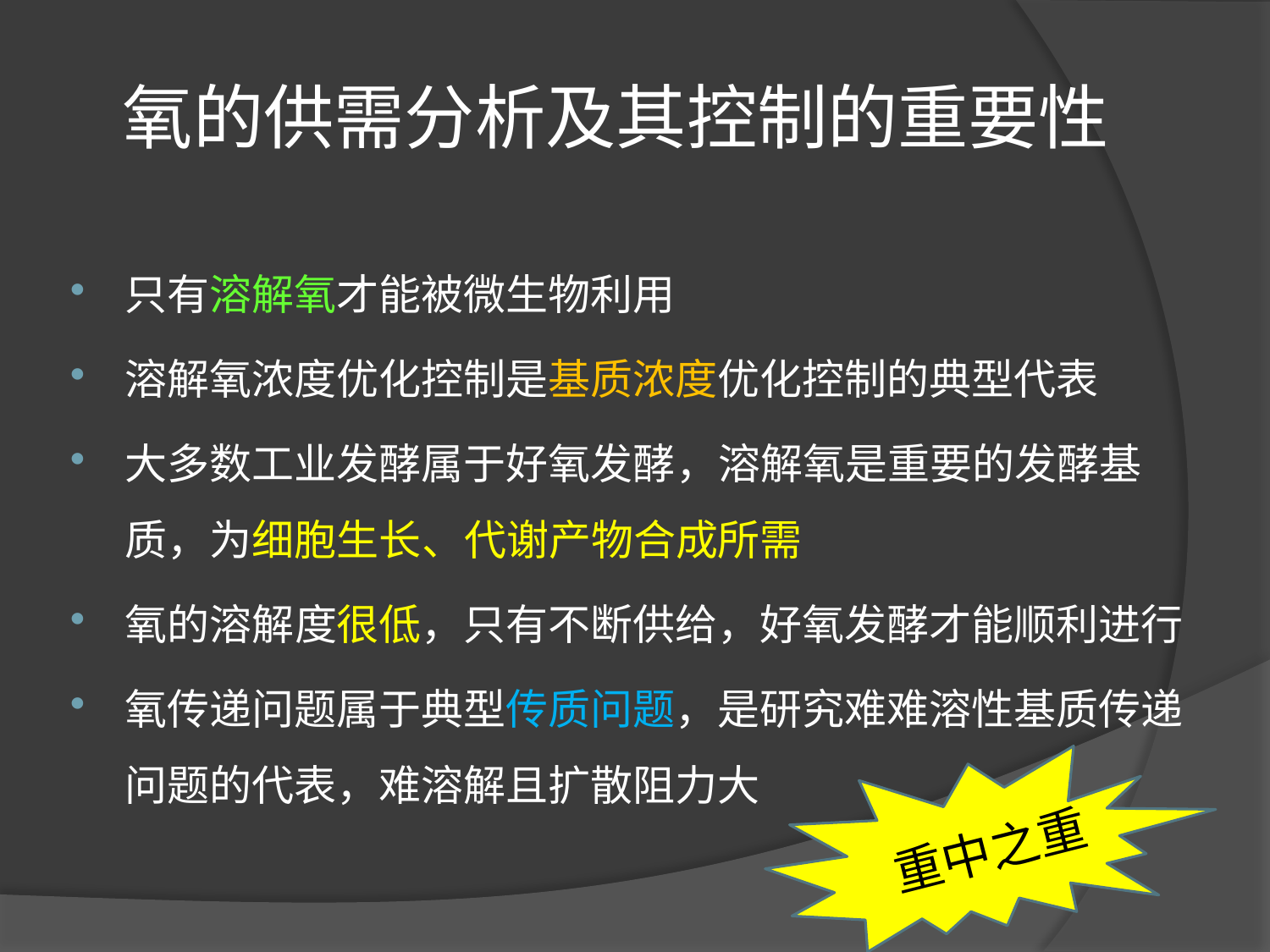

# 氧的供需分析及其控制的重要性
只有溶解氧才能被微生物利用
溶解氧浓度优化控制是基质浓度优化控制的典型代表
大多数工业发酵属于好氧发酵，溶解氧是重要的发酵基质，为细胞生长、代谢产物合成所需
氧的溶解度很低，只有不断供给，好氧发酵才能顺利进行
氧传递问题属于典型传质问题，是研究难难溶性基质传递问题的代表，难溶解且扩散阻力大

重中之重